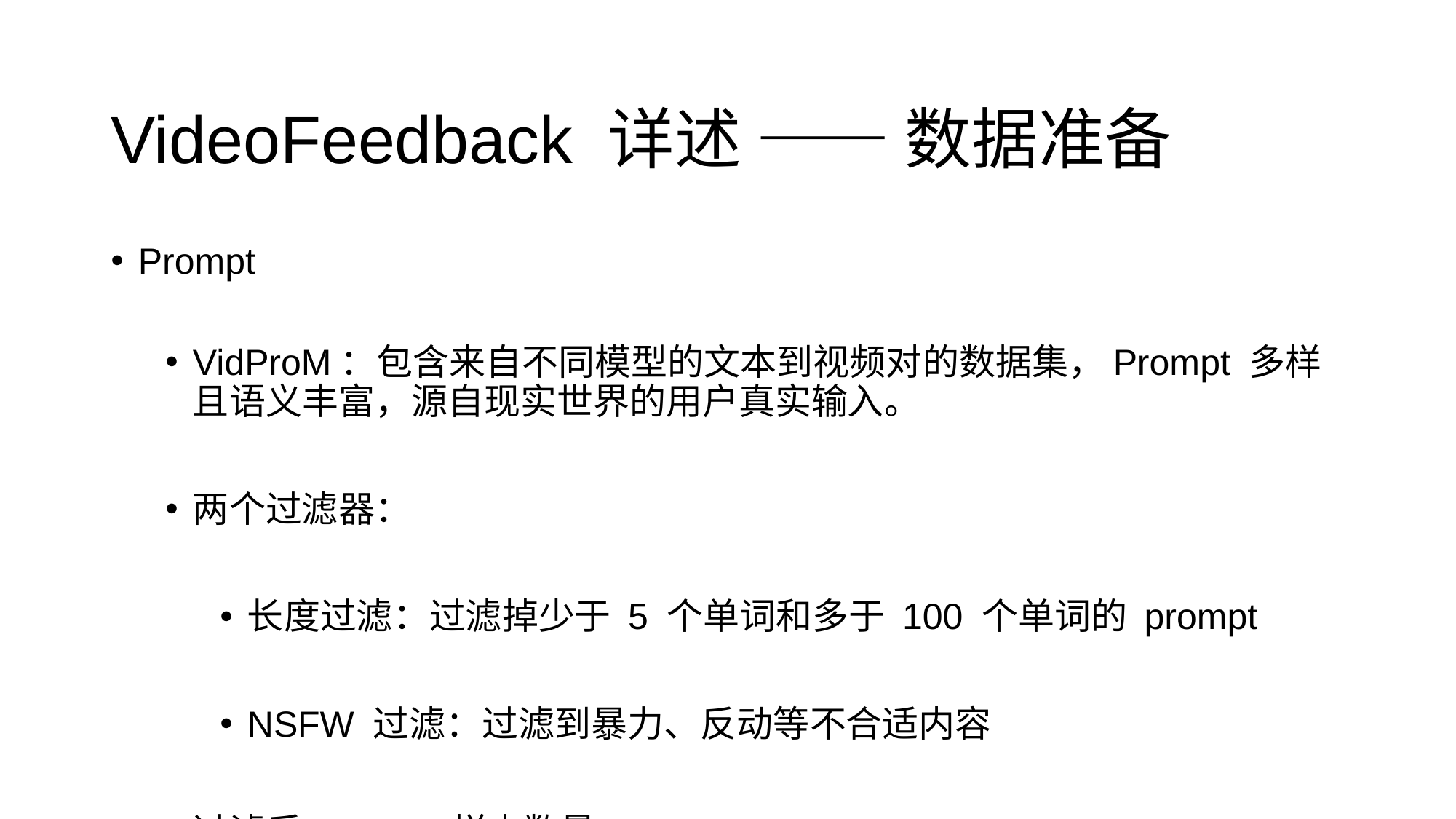

# VideoFeedback 详述 —— 数据准备
Prompt

VidProM：包含来自不同模型的文本到视频对的数据集，Prompt 多样且语义丰富，源自现实世界的用户真实输入。

两个过滤器：

长度过滤：过滤掉少于 5 个单词和多于 100 个单词的 prompt

NSFW 过滤：过滤到暴力、反动等不合适内容

过滤后 prompt 样本数量：31.6K